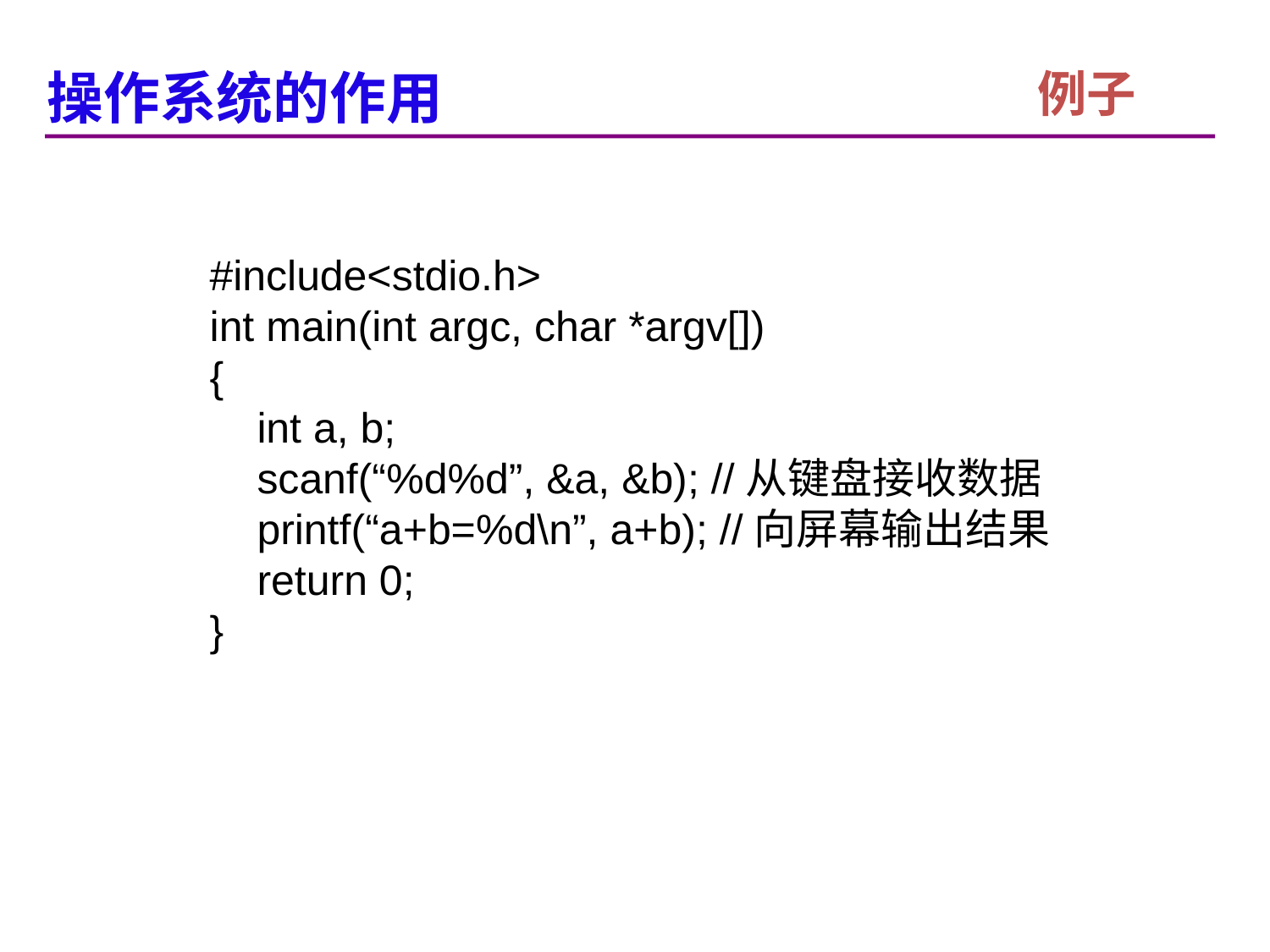

操作系统的作用
例子

#include<stdio.h>
int main(int argc, char *argv[])
{
    int a, b;
    scanf(“%d%d”, &a, &b); //从键盘接收数据
    printf(“a+b=%d\n”, a+b); //向屏幕输出结果
    return 0;
}
8